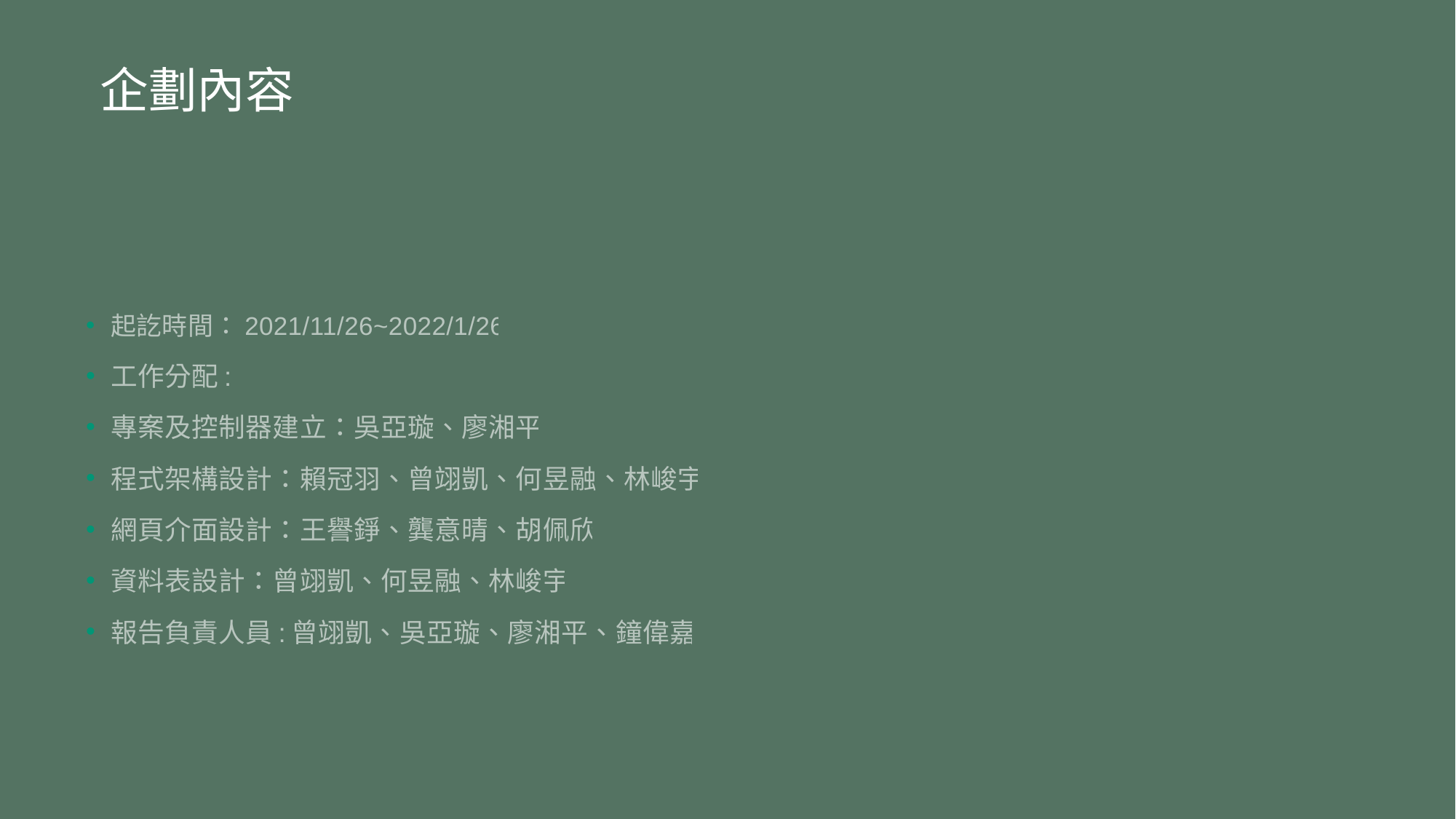

# 企劃內容
起訖時間：2021/11/26~2022/1/26
工作分配:
專案及控制器建立：吳亞璇、廖湘平
程式架構設計：賴冠羽、曾翊凱、何昱融、林峻宇
網頁介面設計：王譽錚、龔意晴、胡佩欣
資料表設計：曾翊凱、何昱融、林峻宇
報告負責人員:曾翊凱、吳亞璇、廖湘平、鐘偉嘉